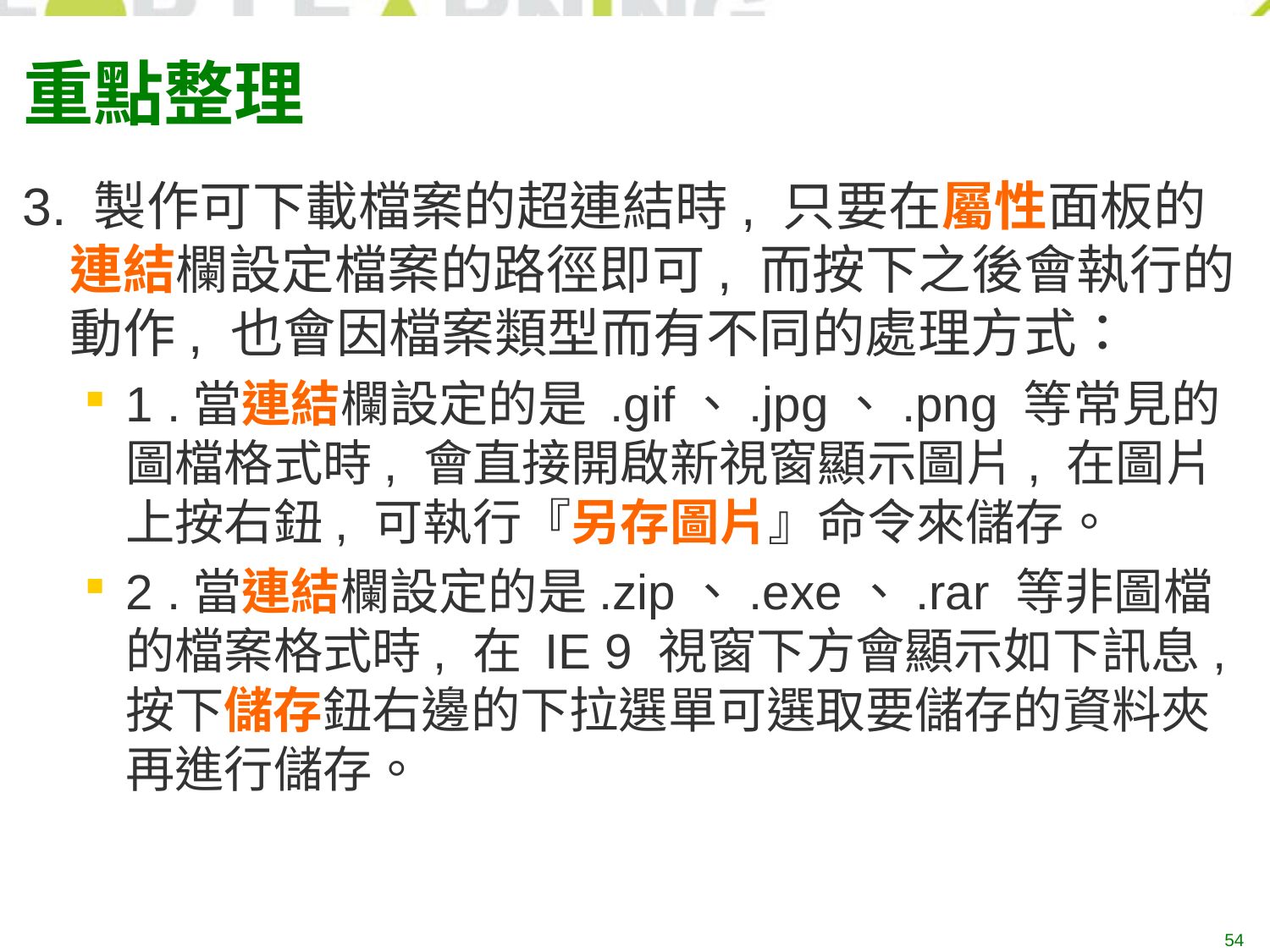

# 重點整理
3. 製作可下載檔案的超連結時, 只要在屬性面板的連結欄設定檔案的路徑即可, 而按下之後會執行的動作, 也會因檔案類型而有不同的處理方式：
1 .當連結欄設定的是 .gif、.jpg、.png 等常見的圖檔格式時, 會直接開啟新視窗顯示圖片, 在圖片上按右鈕, 可執行『另存圖片』命令來儲存。
2 .當連結欄設定的是.zip、.exe、.rar 等非圖檔的檔案格式時, 在 IE 9 視窗下方會顯示如下訊息, 按下儲存鈕右邊的下拉選單可選取要儲存的資料夾再進行儲存。

54